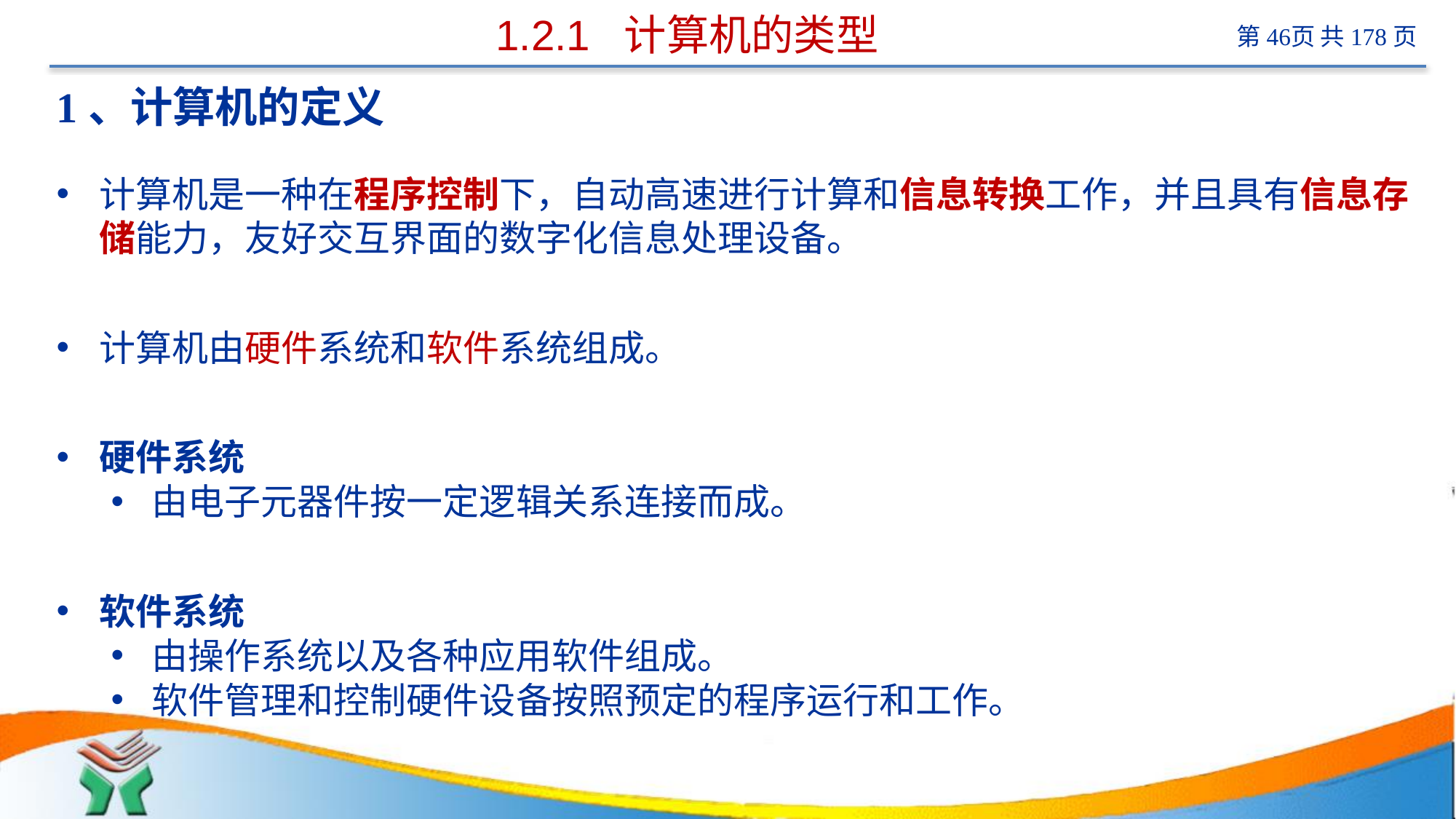

# 1.2.1  计算机的类型
1、计算机的定义

计算机是一种在程序控制下，自动高速进行计算和信息转换工作，并且具有信息存储能力，友好交互界面的数字化信息处理设备。

计算机由硬件系统和软件系统组成。

硬件系统
由电子元器件按一定逻辑关系连接而成。

软件系统
由操作系统以及各种应用软件组成。
软件管理和控制硬件设备按照预定的程序运行和工作。